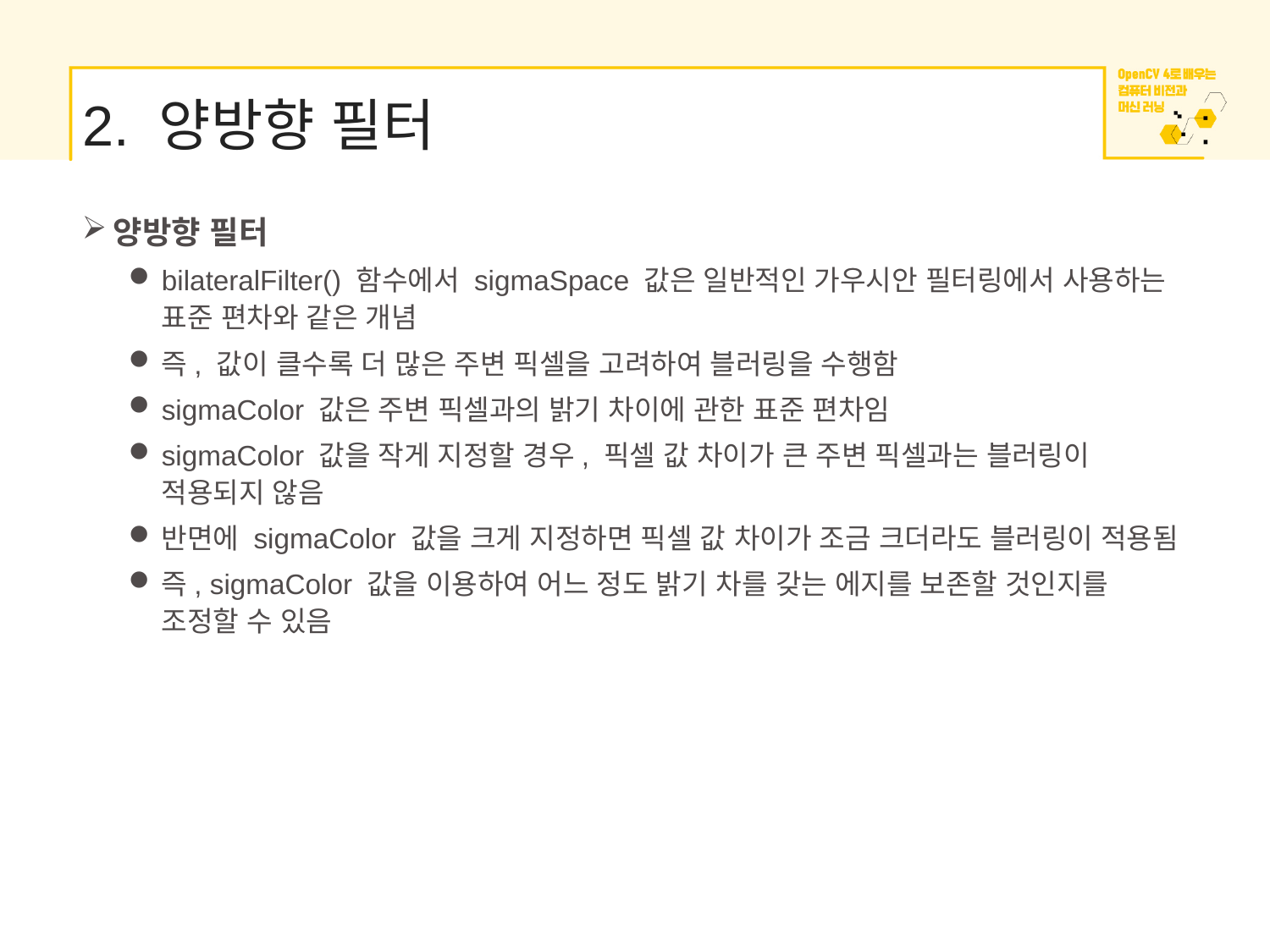

# 2. 양방향 필터
양방향 필터
bilateralFilter() 함수에서 sigmaSpace 값은 일반적인 가우시안 필터링에서 사용하는 표준 편차와 같은 개념
즉, 값이 클수록 더 많은 주변 픽셀을 고려하여 블러링을 수행함
sigmaColor 값은 주변 픽셀과의 밝기 차이에 관한 표준 편차임
sigmaColor 값을 작게 지정할 경우, 픽셀 값 차이가 큰 주변 픽셀과는 블러링이 적용되지 않음
반면에 sigmaColor 값을 크게 지정하면 픽셀 값 차이가 조금 크더라도 블러링이 적용됨
즉, sigmaColor 값을 이용하여 어느 정도 밝기 차를 갖는 에지를 보존할 것인지를 조정할 수 있음